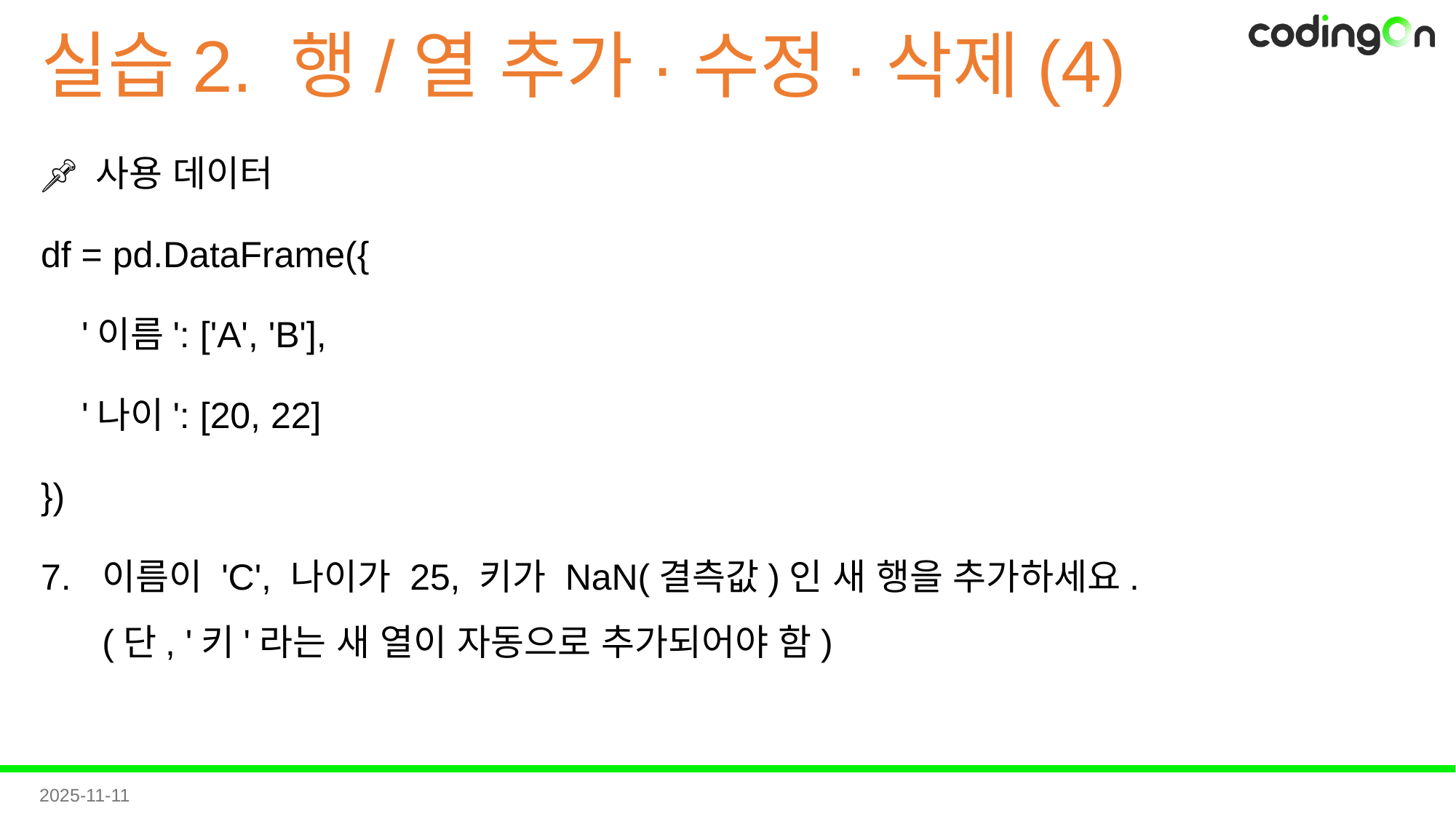

# 실습2. 행/열 추가·수정·삭제(4)
📌 사용 데이터
df = pd.DataFrame({
    '이름': ['A', 'B'],
    '나이': [20, 22]
})
이름이 'C', 나이가 25, 키가 NaN(결측값)인 새 행을 추가하세요.
(단, '키'라는 새 열이 자동으로 추가되어야 함)
2025-11-11